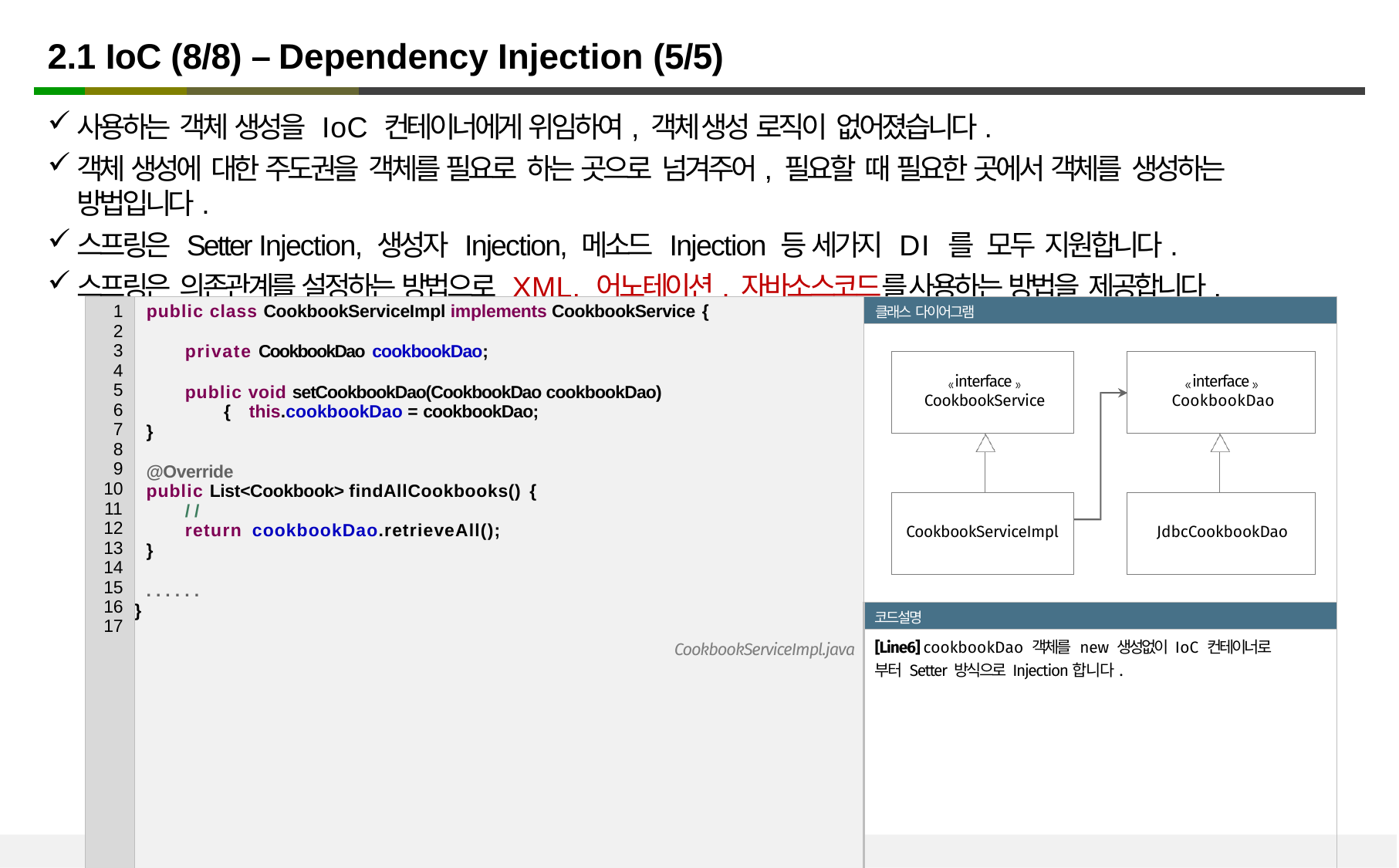

# 2.1 IoC (8/8) – Dependency Injection (5/5)
사용하는 객체 생성을  IoC 컨테이너에게 위임하여, 객체 생성 로직이 없어졌습니다.
객체 생성에 대한 주도권을  객체를 필요로  하는 곳으로  넘겨주어, 필요할  때 필요한  곳에서  객체를  생성하는 방법입니다.
스프링은 Setter Injection, 생성자  Injection, 메소드  Injection 등 세가지  DI 를  모두 지원합니다.
스프링은 의존관계를 설정하는  방법으로  XML, 어노테이션, 자바소스코드를 사용하는 방법을 제공합니다.
| 1 2 3 4 5 6 7 8 9 10 11 12 13 14 15 16 17 | public class CookbookServiceImpl implements CookbookService { private CookbookDao cookbookDao; public void setCookbookDao(CookbookDao cookbookDao) { this.cookbookDao = cookbookDao; } @Override public List<Cookbook> findAllCookbooks() { // return cookbookDao.retrieveAll(); } ...... } CookbookServiceImpl.java | 클래스 다이어그램 |
| --- | --- | --- |
|  |  |  |
|  |  | 코드설명 |
|  |  | [Line6] cookbookDao 객체를 new 생성없이 IoC 컨테이너로 부터 Setter 방식으로 Injection합니다. |
| interface CookbookService |  |
| --- | --- |
|  |  |
| CookbookServiceImpl |  |
| interface CookbookDao |  |
| --- | --- |
|  |  |
| JdbcCookbookDao |  |